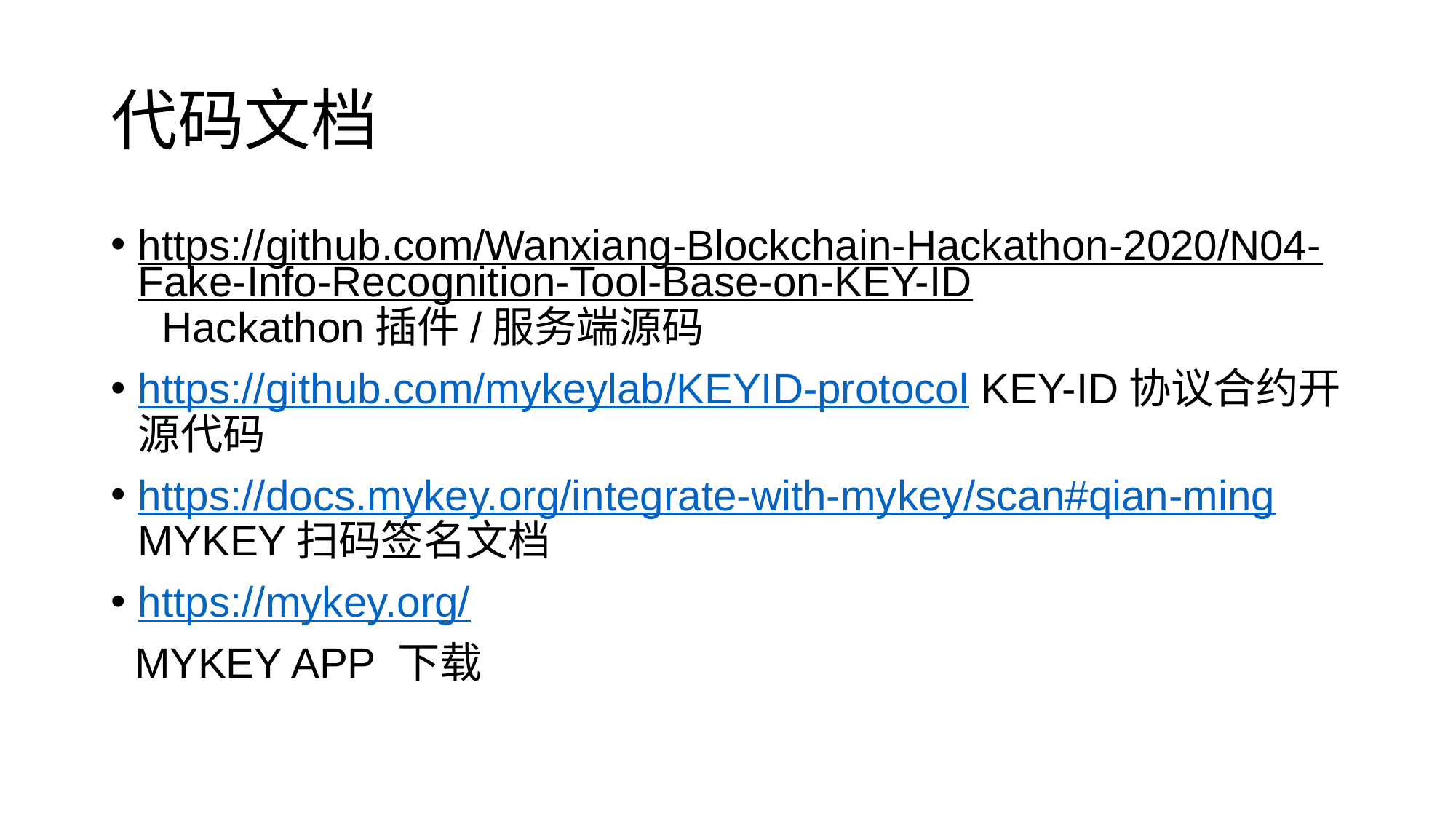

# 代码文档
https://github.com/Wanxiang-Blockchain-Hackathon-2020/N04-Fake-Info-Recognition-Tool-Base-on-KEY-ID  Hackathon插件/服务端源码
https://github.com/mykeylab/KEYID-protocol KEY-ID协议合约开源代码
https://docs.mykey.org/integrate-with-mykey/scan#qian-ming MYKEY扫码签名文档
https://mykey.org/
  MYKEY APP 下载